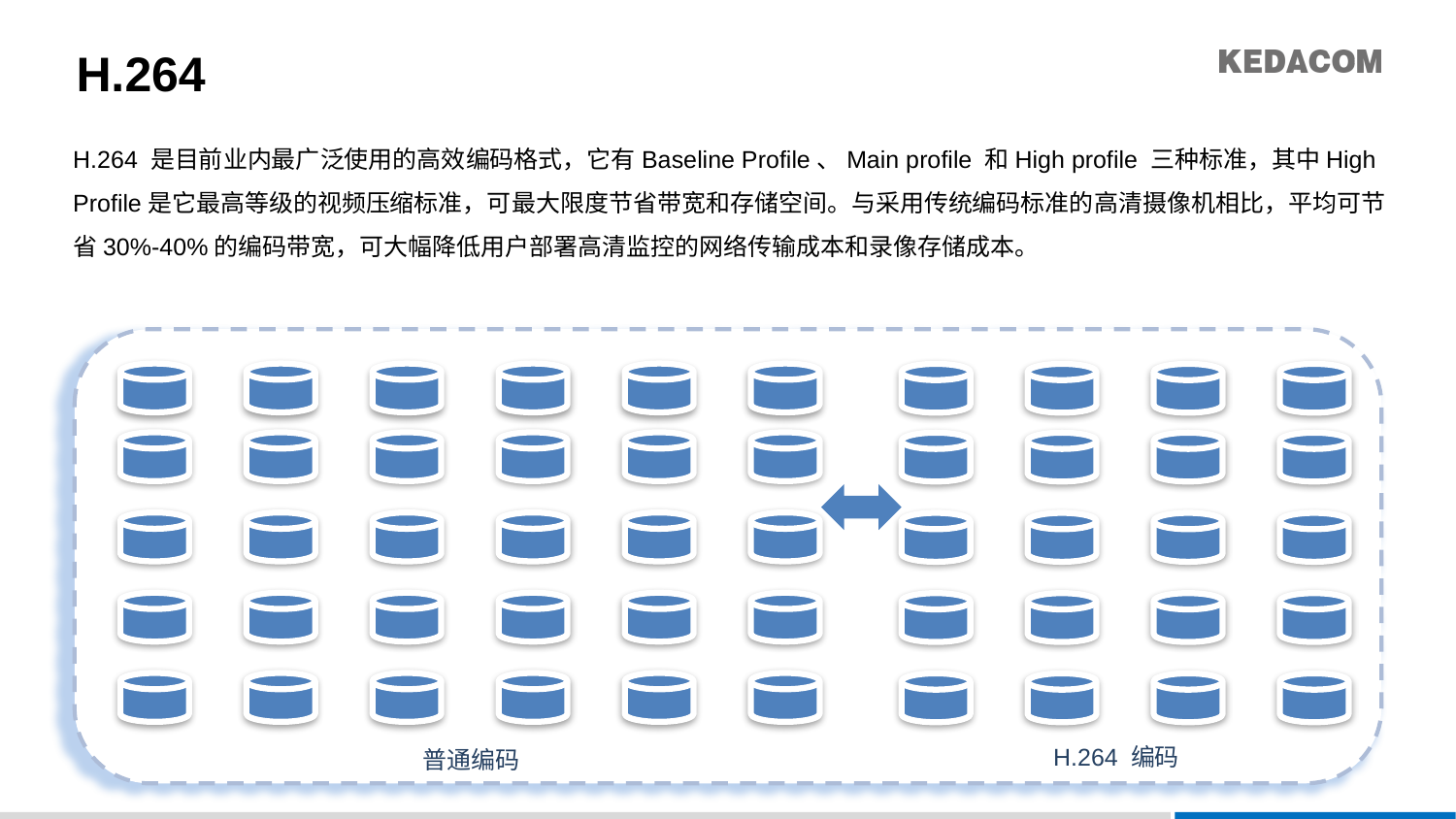

# H.264
H.264 是目前业内最广泛使用的高效编码格式，它有Baseline Profile、Main profile 和High profile 三种标准，其中High Profile是它最高等级的视频压缩标准，可最大限度节省带宽和存储空间。与采用传统编码标准的高清摄像机相比，平均可节省30%-40%的编码带宽，可大幅降低用户部署高清监控的网络传输成本和录像存储成本。

H.264 编码
普通编码